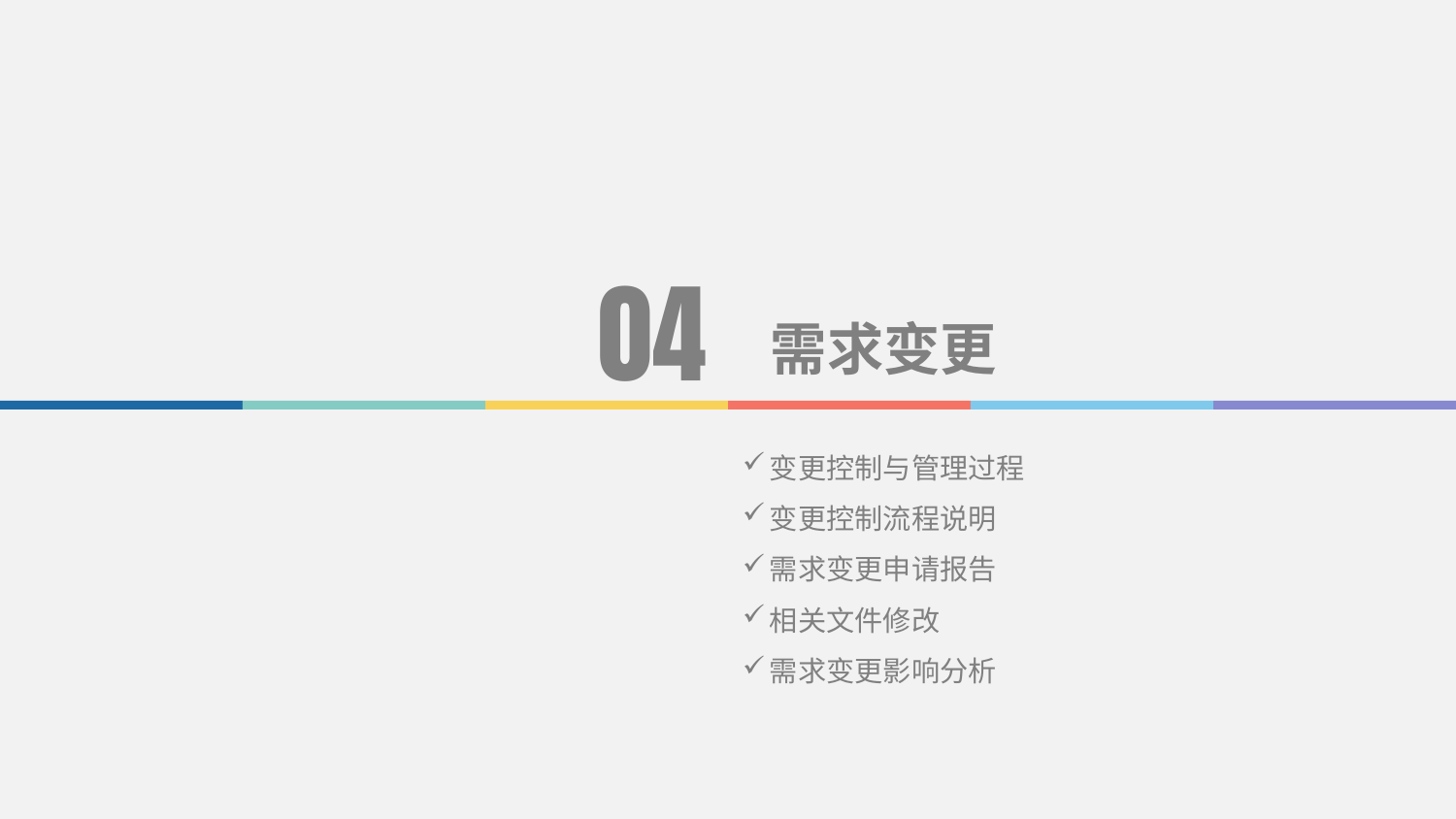

04
需求变更

变更控制与管理过程
变更控制流程说明
需求变更申请报告
相关文件修改
需求变更影响分析